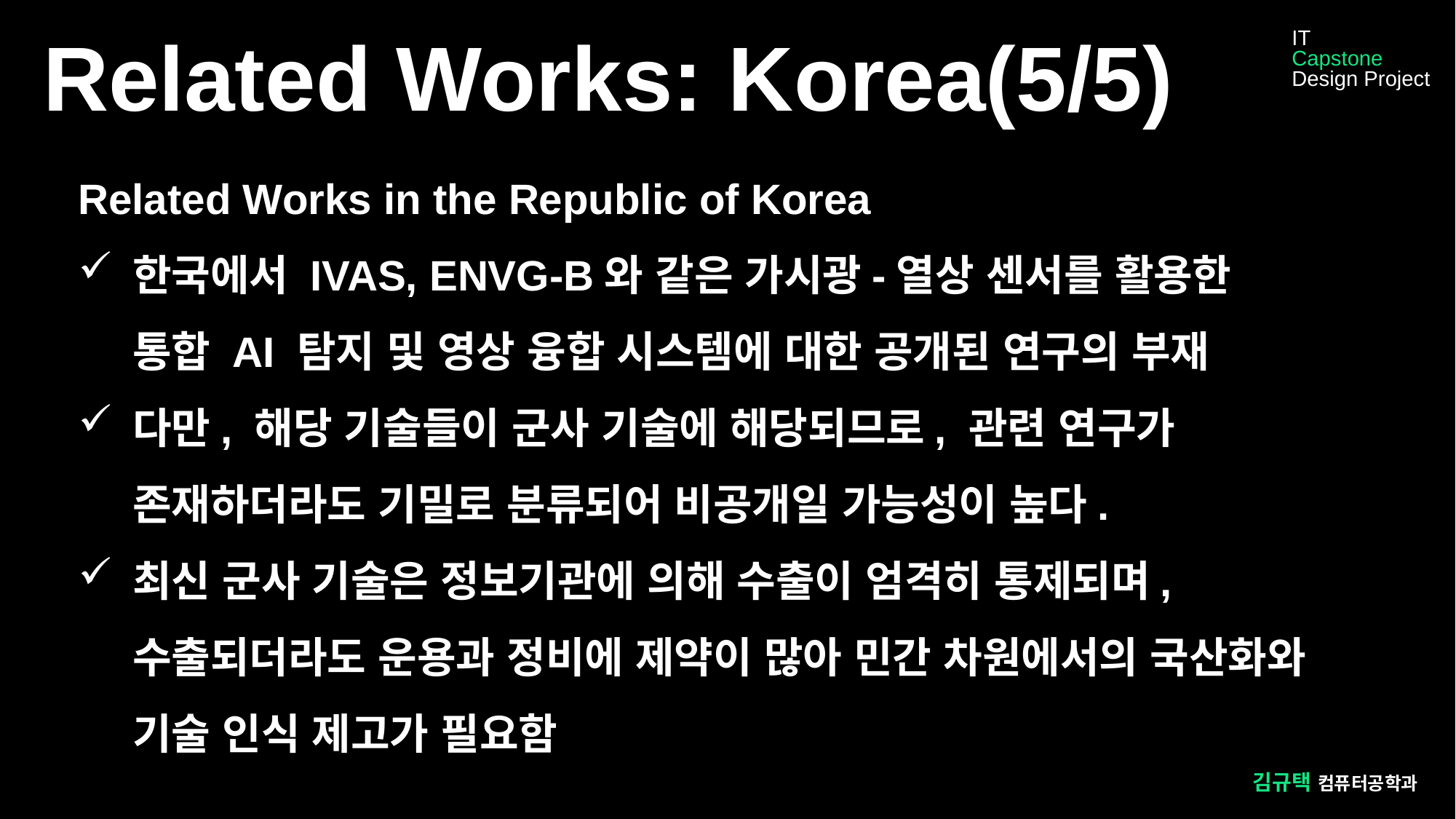

IT
Capstone
Design Project
Related Works: Korea(5/5)
Related Works in the Republic of Korea
한국에서 IVAS, ENVG-B와 같은 가시광-열상 센서를 활용한 통합 AI 탐지 및 영상 융합 시스템에 대한 공개된 연구의 부재
다만, 해당 기술들이 군사 기술에 해당되므로, 관련 연구가 존재하더라도 기밀로 분류되어 비공개일 가능성이 높다.
최신 군사 기술은 정보기관에 의해 수출이 엄격히 통제되며, 수출되더라도 운용과 정비에 제약이 많아 민간 차원에서의 국산화와 기술 인식 제고가 필요함
김규택 컴퓨터공학과